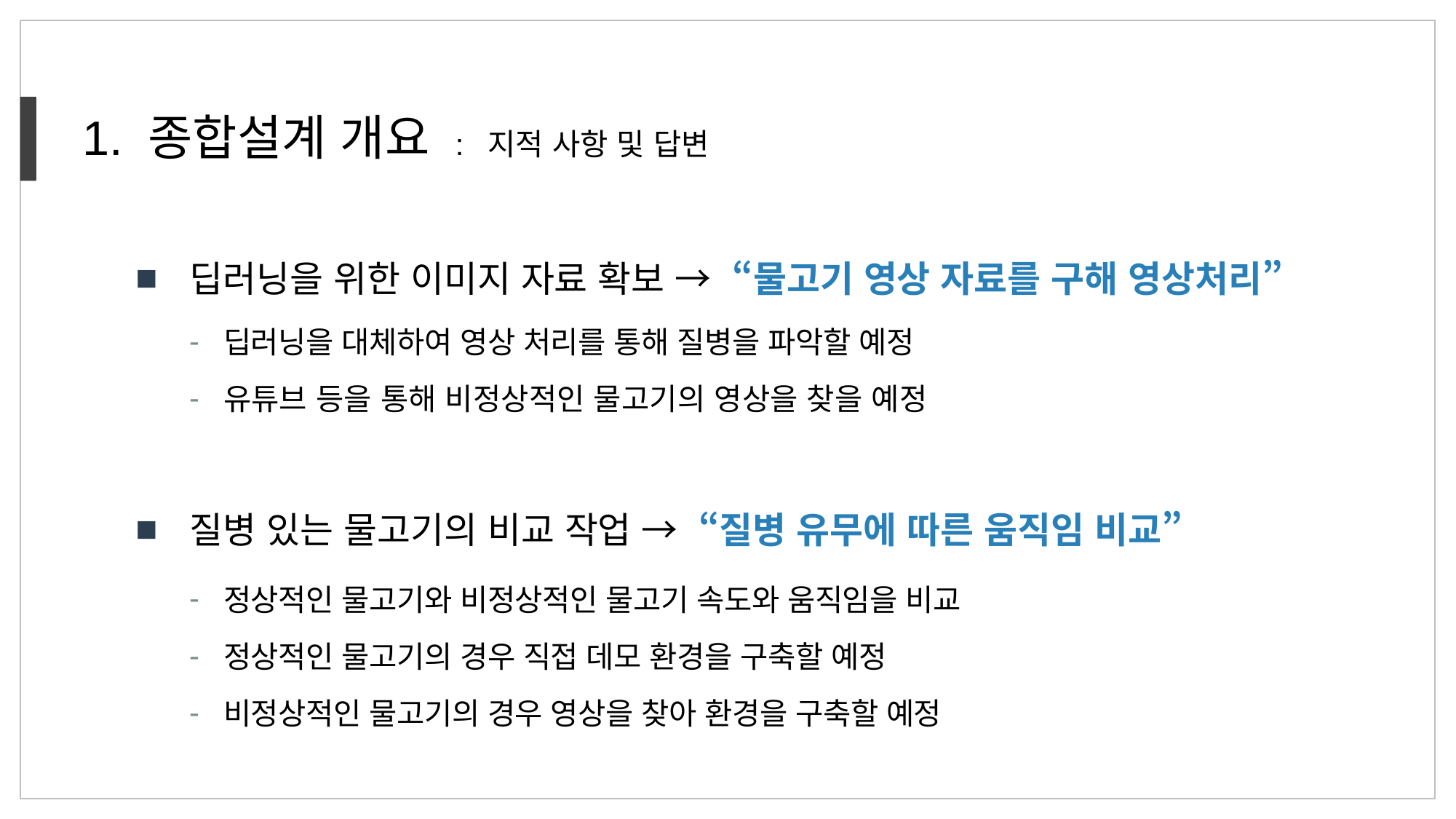

1. 종합설계 개요 :  지적 사항 및 답변

딥러닝을 위한 이미지 자료 확보 →  “물고기 영상 자료를 구해 영상처리”
딥러닝을 대체하여 영상 처리를 통해 질병을 파악할 예정
유튜브 등을 통해 비정상적인 물고기의 영상을 찾을 예정

질병 있는 물고기의 비교 작업 →  “질병 유무에 따른 움직임 비교”
정상적인 물고기와 비정상적인 물고기 속도와 움직임을 비교
정상적인 물고기의 경우 직접 데모 환경을 구축할 예정
비정상적인 물고기의 경우 영상을 찾아 환경을 구축할 예정